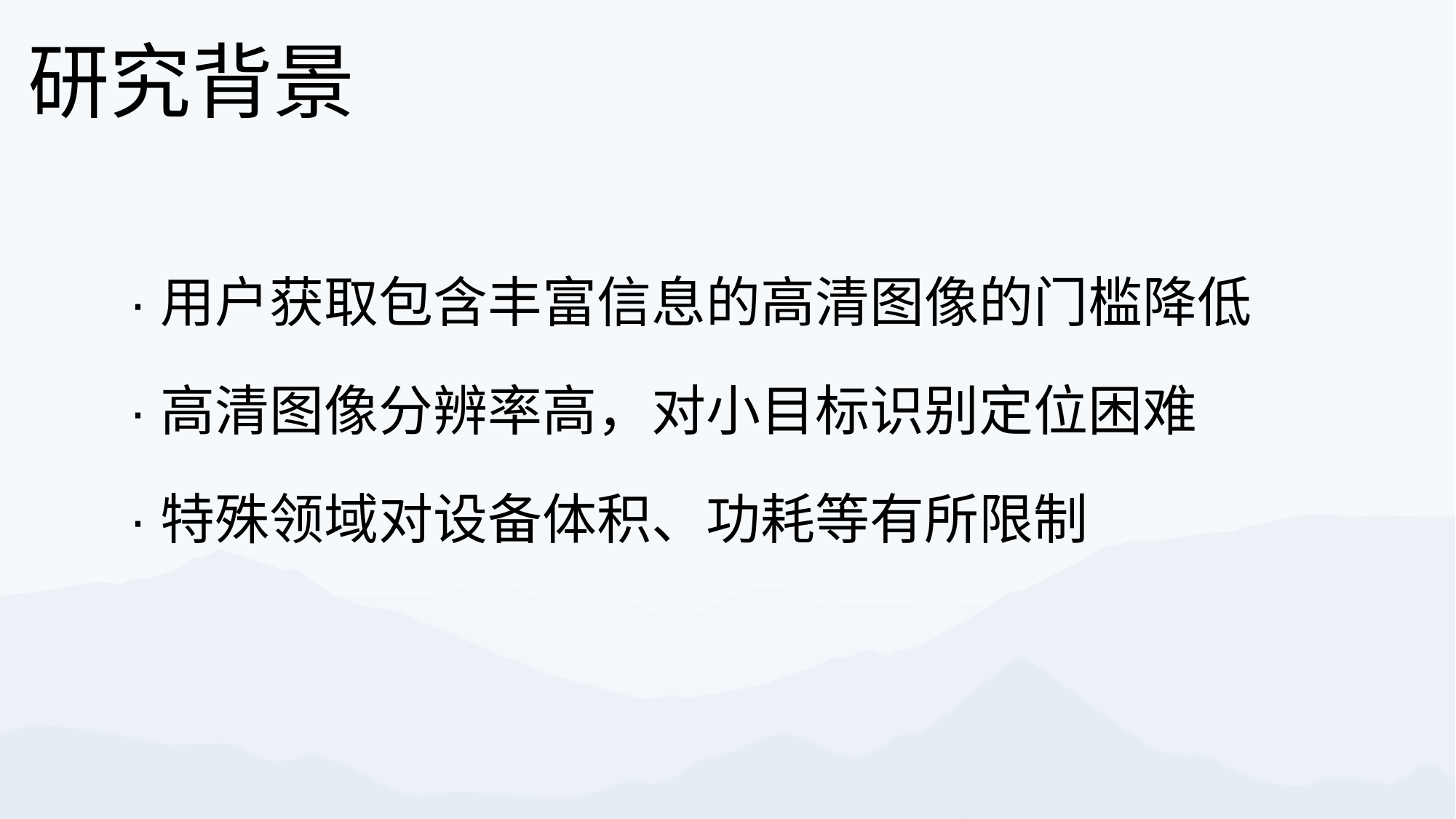

研究背景
·用户获取包含丰富信息的高清图像的门槛降低
·高清图像分辨率高，对小目标识别定位困难
·特殊领域对设备体积、功耗等有所限制